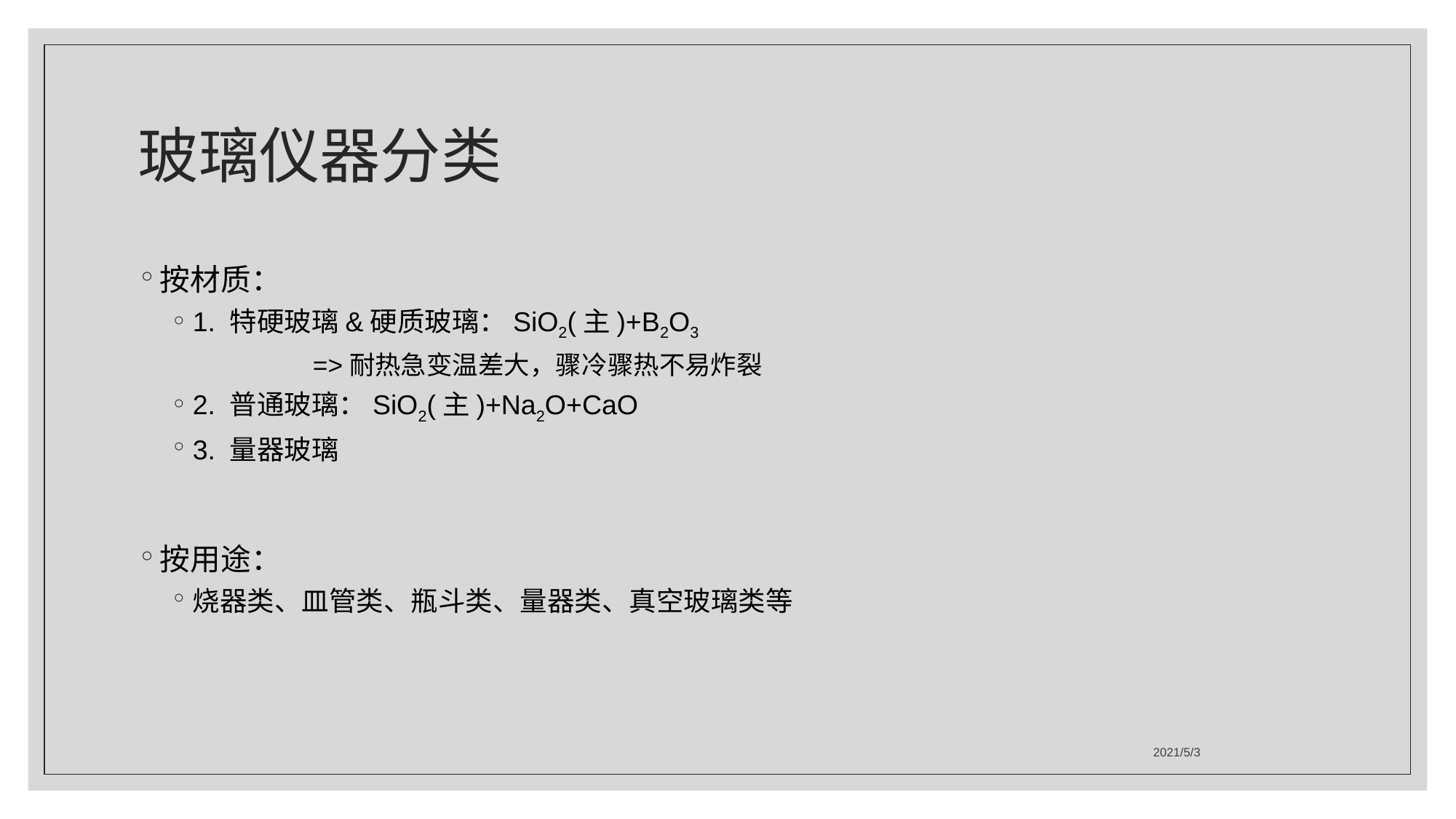

# 玻璃仪器分类
按材质：
1. 特硬玻璃&硬质玻璃：SiO2(主)+B2O3
	=>耐热急变温差大，骤冷骤热不易炸裂
2. 普通玻璃：SiO2(主)+Na2O+CaO
3. 量器玻璃

按用途：
烧器类、皿管类、瓶斗类、量器类、真空玻璃类等

2021/5/3